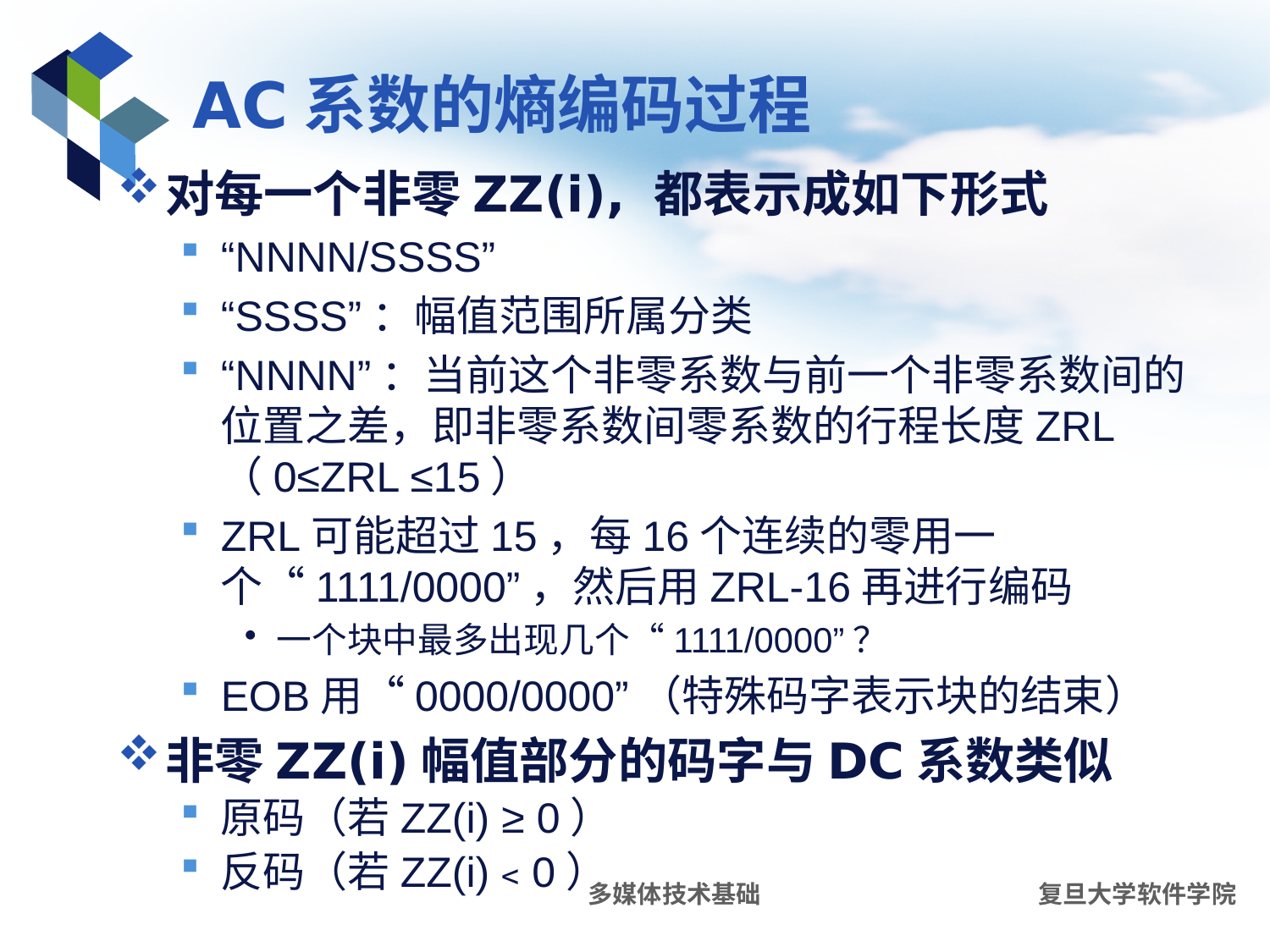

# AC系数的熵编码过程
对每一个非零ZZ(i), 都表示成如下形式
“NNNN/SSSS”
“SSSS”：幅值范围所属分类
“NNNN”：当前这个非零系数与前一个非零系数间的位置之差，即非零系数间零系数的行程长度ZRL（0≤ZRL ≤15）
ZRL可能超过15，每16个连续的零用一个“1111/0000”，然后用ZRL-16再进行编码
一个块中最多出现几个“1111/0000”？
EOB用“0000/0000”（特殊码字表示块的结束）
非零ZZ(i)幅值部分的码字与DC系数类似
原码（若ZZ(i) ≥ 0）
反码（若ZZ(i)﹤0）

多媒体技术基础